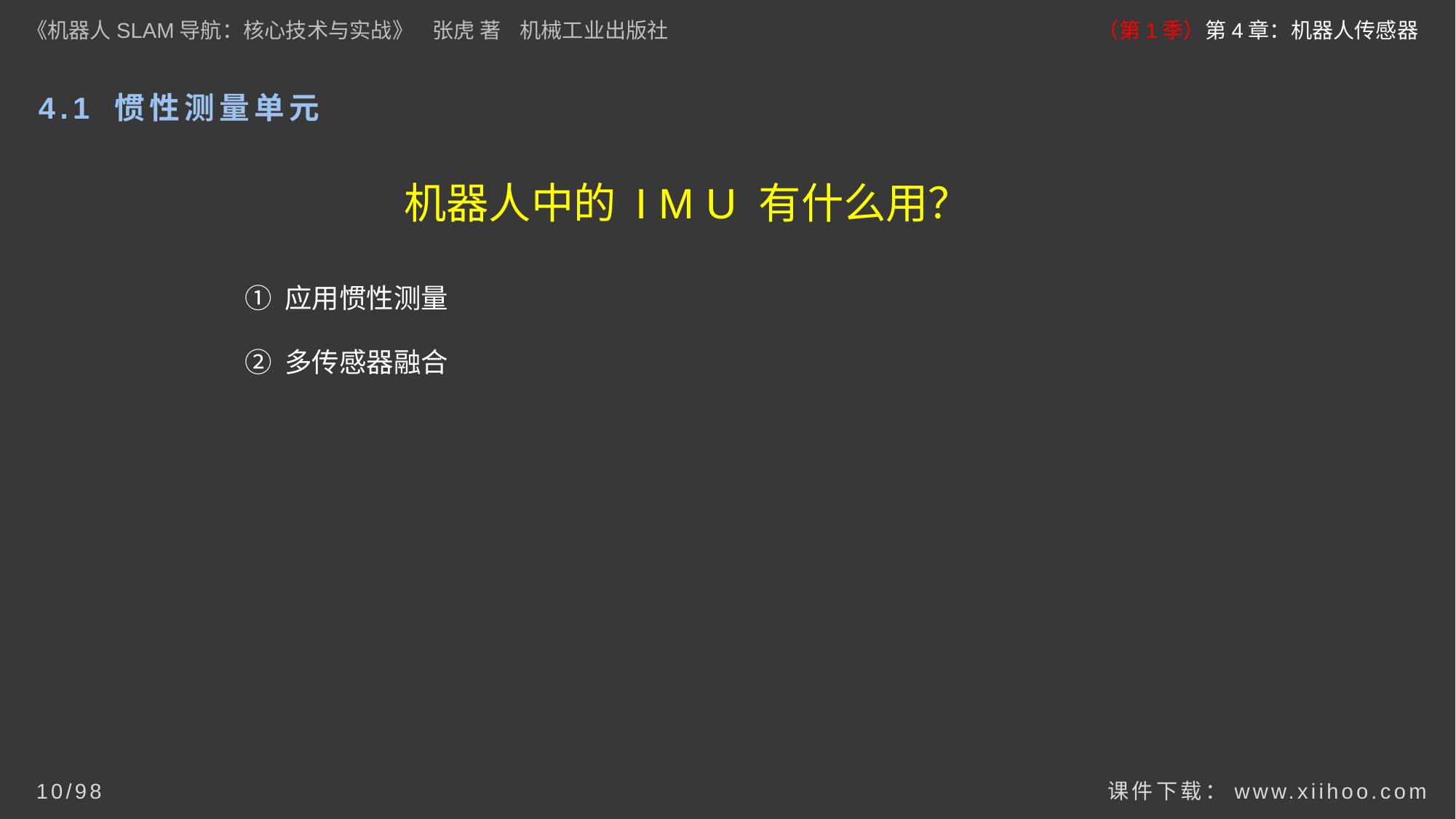

《机器人SLAM导航：核心技术与实战》    张虎 著    机械工业出版社
（第1季）第4章：机器人传感器
# 4.1 惯性测量单元
机器人中的 I M U 有什么用？
① 应用惯性测量
② 多传感器融合
课件下载：www.xiihoo.com
10/98